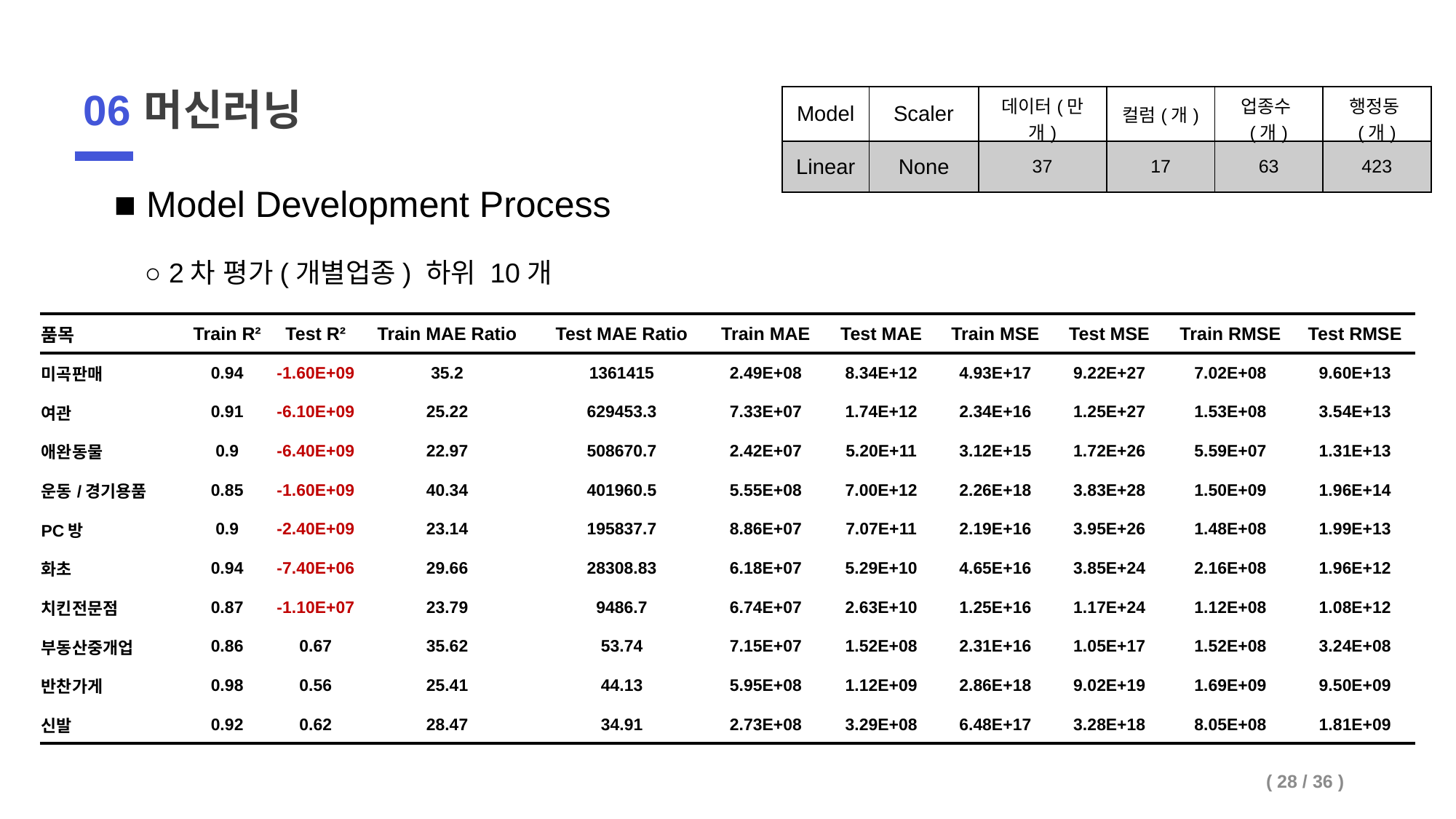

| Model | Scaler | 데이터(만개) | 컬럼(개) | 업종수(개) | 행정동(개) |
| --- | --- | --- | --- | --- | --- |
| Linear | None | 37 | 17 | 63 | 423 |
06
머신러닝
■ Model Development Process
   ○ 2차 평가(개별업종) 하위 10개
| 품목 | Train R² | Test R² | Train MAE Ratio | Test MAE Ratio | Train MAE | Test MAE | Train MSE | Test MSE | Train RMSE | Test RMSE |
| --- | --- | --- | --- | --- | --- | --- | --- | --- | --- | --- |
| 미곡판매 | 0.94 | -1.60E+09 | 35.2 | 1361415 | 2.49E+08 | 8.34E+12 | 4.93E+17 | 9.22E+27 | 7.02E+08 | 9.60E+13 |
| 여관 | 0.91 | -6.10E+09 | 25.22 | 629453.3 | 7.33E+07 | 1.74E+12 | 2.34E+16 | 1.25E+27 | 1.53E+08 | 3.54E+13 |
| 애완동물 | 0.9 | -6.40E+09 | 22.97 | 508670.7 | 2.42E+07 | 5.20E+11 | 3.12E+15 | 1.72E+26 | 5.59E+07 | 1.31E+13 |
| 운동/경기용품 | 0.85 | -1.60E+09 | 40.34 | 401960.5 | 5.55E+08 | 7.00E+12 | 2.26E+18 | 3.83E+28 | 1.50E+09 | 1.96E+14 |
| PC방 | 0.9 | -2.40E+09 | 23.14 | 195837.7 | 8.86E+07 | 7.07E+11 | 2.19E+16 | 3.95E+26 | 1.48E+08 | 1.99E+13 |
| 화초 | 0.94 | -7.40E+06 | 29.66 | 28308.83 | 6.18E+07 | 5.29E+10 | 4.65E+16 | 3.85E+24 | 2.16E+08 | 1.96E+12 |
| 치킨전문점 | 0.87 | -1.10E+07 | 23.79 | 9486.7 | 6.74E+07 | 2.63E+10 | 1.25E+16 | 1.17E+24 | 1.12E+08 | 1.08E+12 |
| 부동산중개업 | 0.86 | 0.67 | 35.62 | 53.74 | 7.15E+07 | 1.52E+08 | 2.31E+16 | 1.05E+17 | 1.52E+08 | 3.24E+08 |
| 반찬가게 | 0.98 | 0.56 | 25.41 | 44.13 | 5.95E+08 | 1.12E+09 | 2.86E+18 | 9.02E+19 | 1.69E+09 | 9.50E+09 |
| 신발 | 0.92 | 0.62 | 28.47 | 34.91 | 2.73E+08 | 3.29E+08 | 6.48E+17 | 3.28E+18 | 8.05E+08 | 1.81E+09 |
( 28 / 36 )